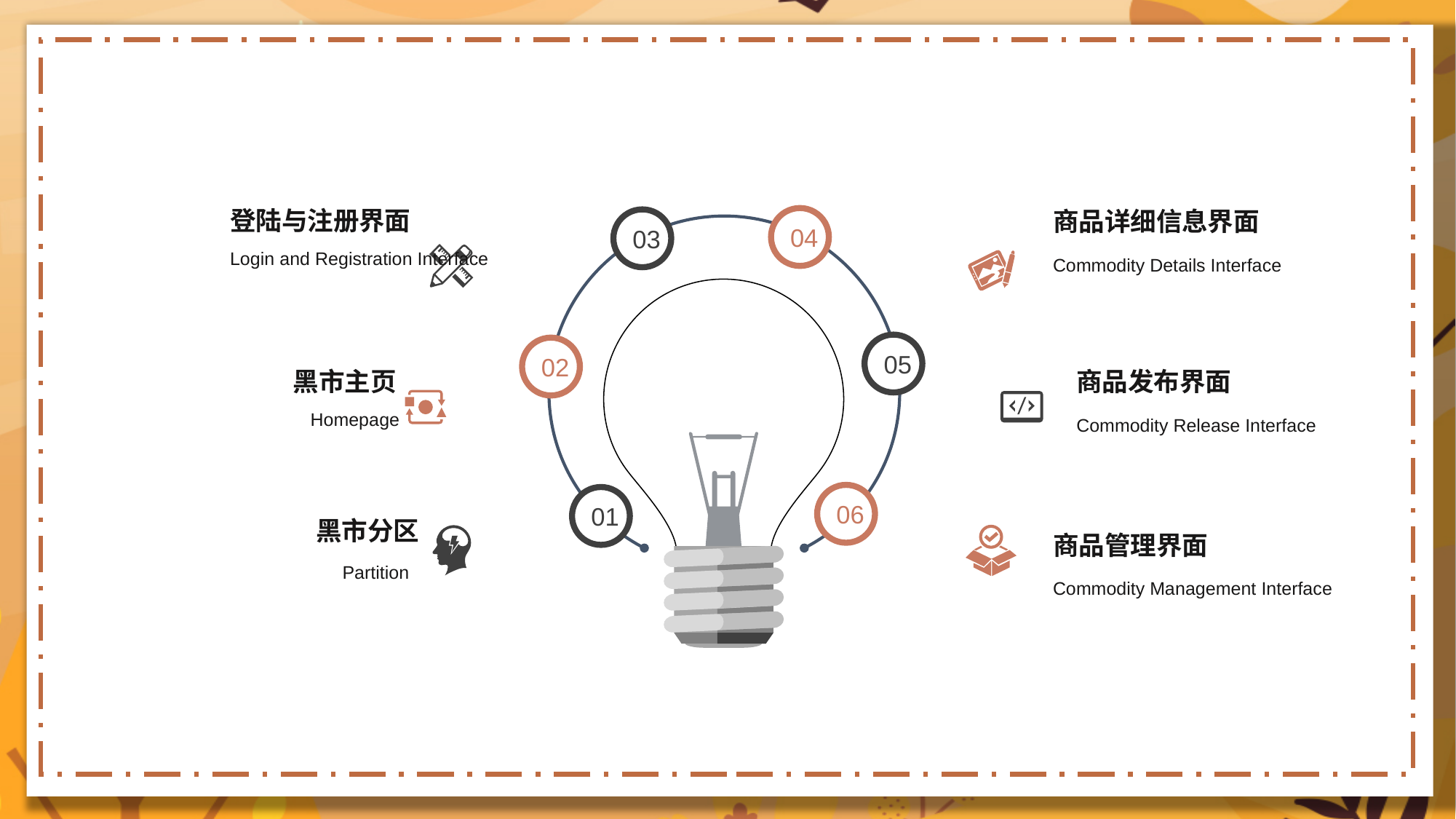

登陆与注册界面
商品详细信息界面
04
03

05
02
06
01

Login and Registration Interface
Commodity Details Interface
黑市主页
商品发布界面
Homepage
Commodity Release Interface
黑市分区
商品管理界面
Partition
Commodity Management Interface